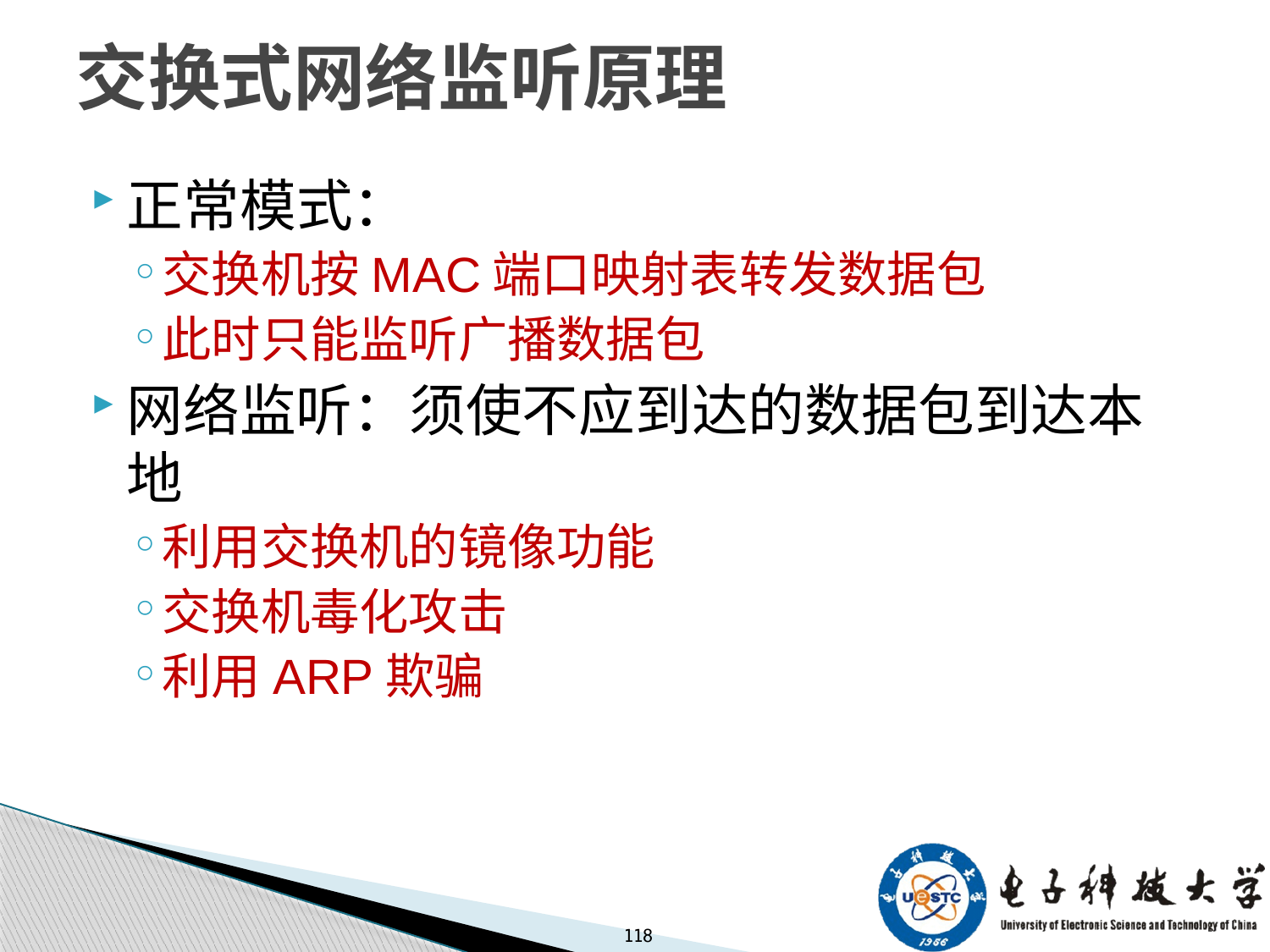

# 交换式网络监听原理
正常模式：
交换机按MAC端口映射表转发数据包
此时只能监听广播数据包
网络监听：须使不应到达的数据包到达本地
利用交换机的镜像功能
交换机毒化攻击
利用ARP欺骗
118